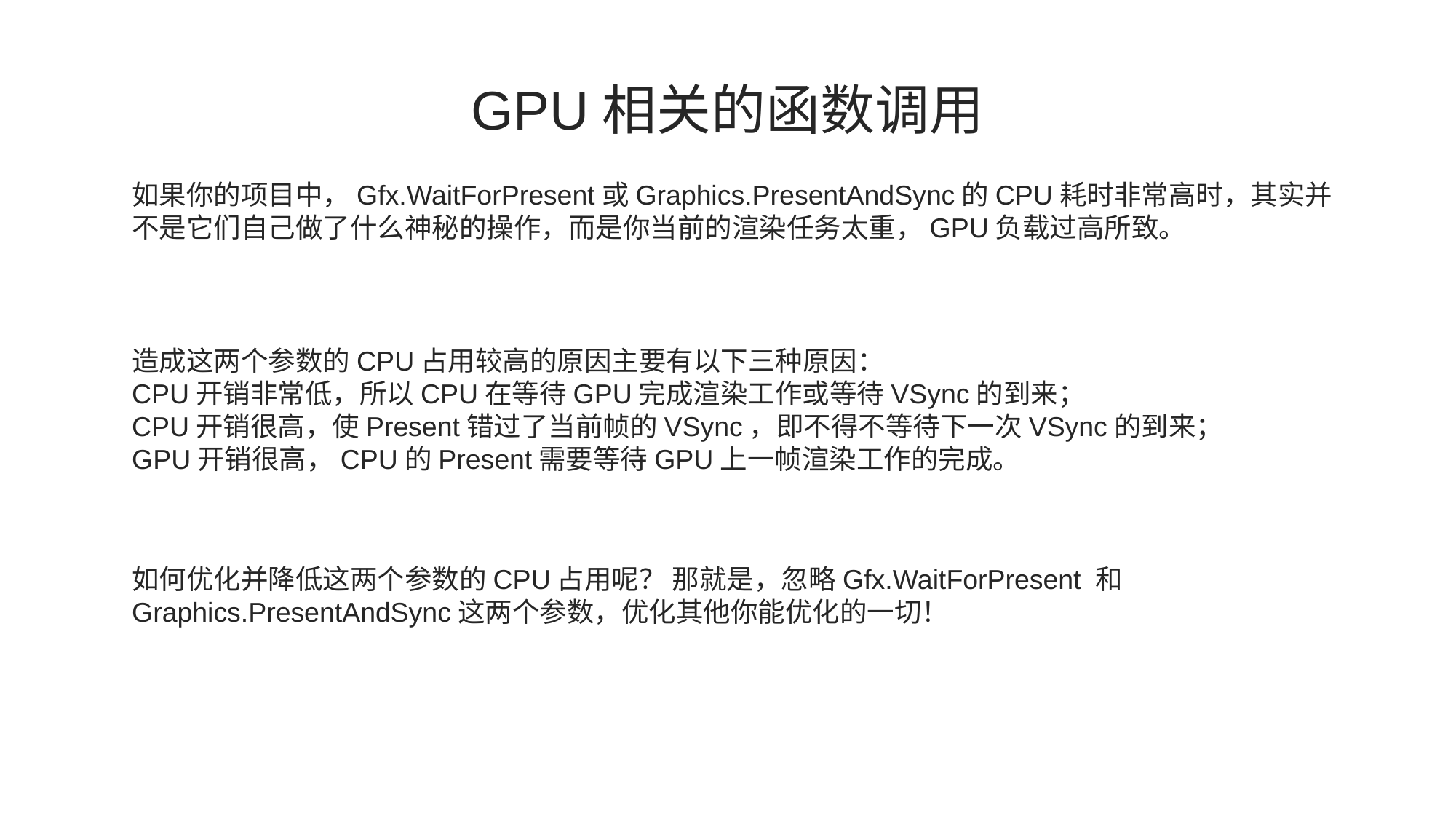

GPU相关的函数调用
如果你的项目中，Gfx.WaitForPresent或Graphics.PresentAndSync的CPU耗时非常高时，其实并不是它们自己做了什么神秘的操作，而是你当前的渲染任务太重，GPU负载过高所致。
造成这两个参数的CPU占用较高的原因主要有以下三种原因：
CPU开销非常低，所以CPU在等待GPU完成渲染工作或等待VSync的到来；
CPU开销很高，使Present错过了当前帧的VSync，即不得不等待下一次VSync的到来；
GPU开销很高，CPU的Present需要等待GPU上一帧渲染工作的完成。
如何优化并降低这两个参数的CPU占用呢？ 那就是，忽略Gfx.WaitForPresent 和 Graphics.PresentAndSync这两个参数，优化其他你能优化的一切！